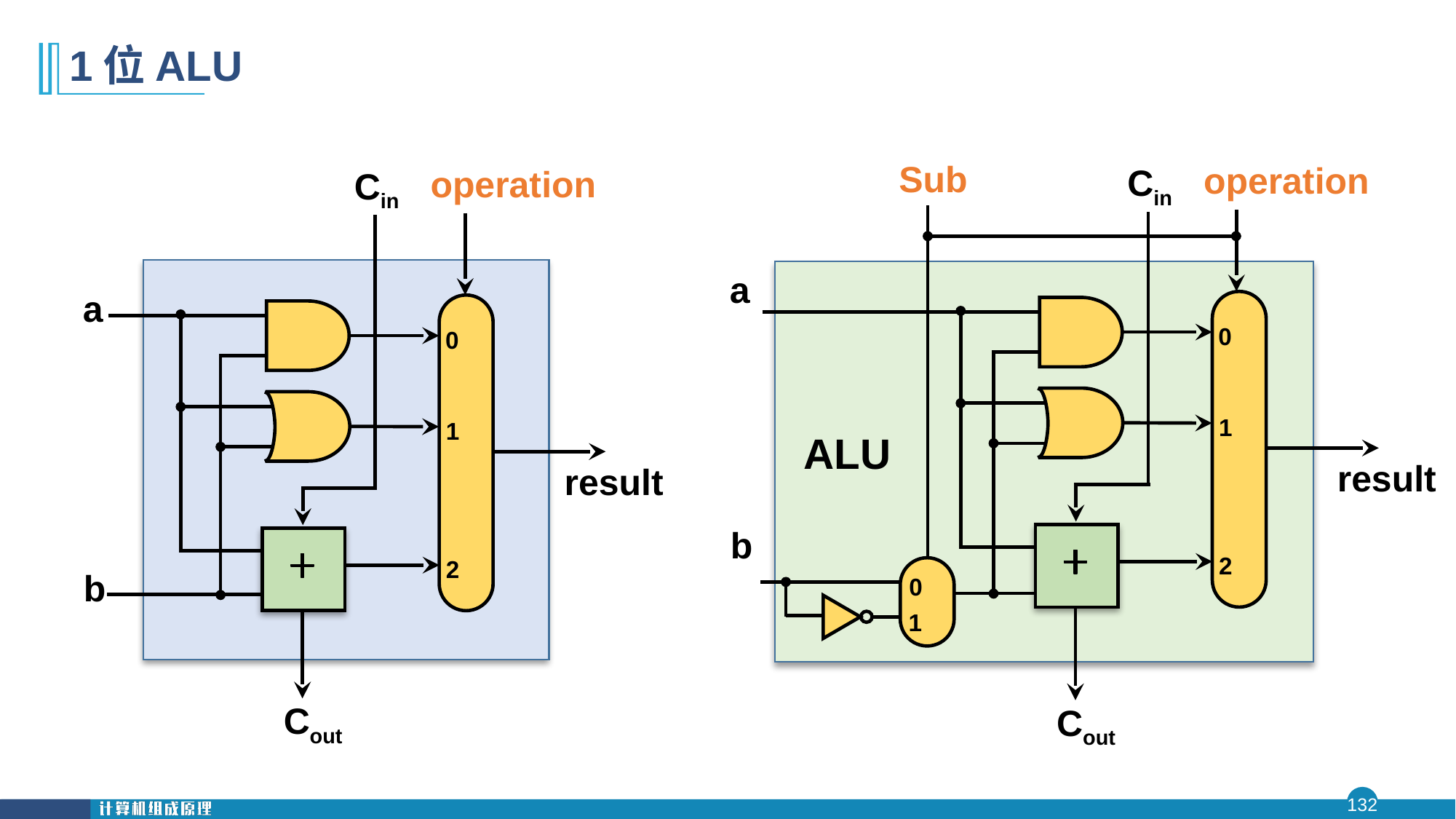

# 1位ALU
Sub
operation
Cin
a

b

0
1
result

2

0

1
Cout
ALU
operation
Cin
a

b

0
1
result

2
Cout